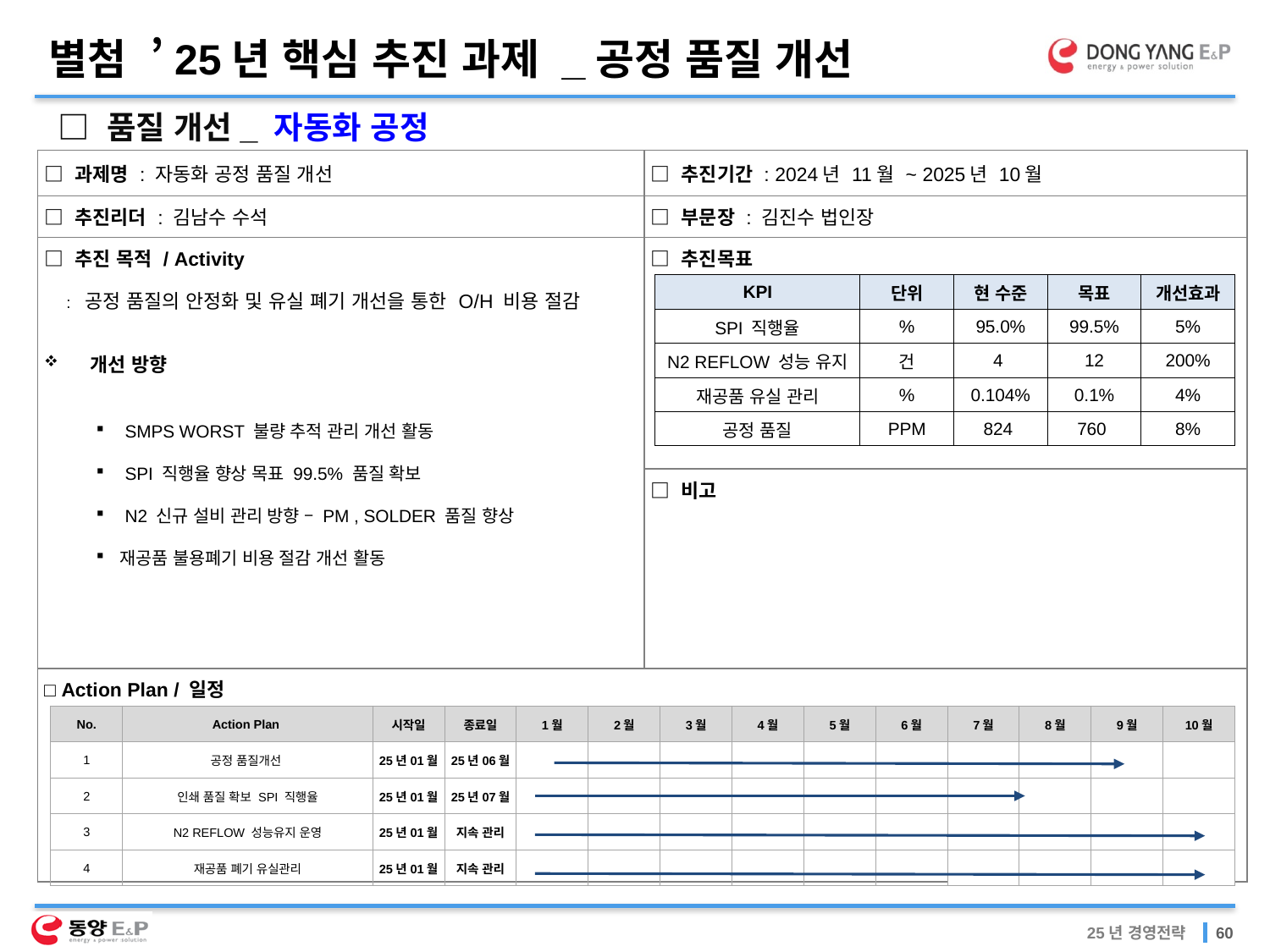

별첨  ’25년 핵심 추진 과제 _공정 품질 개선
□ 품질 개선_ 자동화 공정
| □ 과제명 : 자동화 공정 품질 개선 | □ 추진기간 : 2024년 11월 ~ 2025년 10월 |
| --- | --- |
| □ 추진리더 : 김남수 수석 | □ 부문장 : 김진수 법인장 |
| □ 추진 목적 / Activity : 공정 품질의 안정화 및 유실 폐기 개선을 통한 O/H 비용 절감 개선 방향 | □ 추진목표 |
|  | □ 비고 |
| □ Action Plan / 일정 |  |
| KPI | 단위 | 현 수준 | 목표 | 개선효과 |
| --- | --- | --- | --- | --- |
| SPI 직행율 | % | 95.0% | 99.5% | 5% |
| N2 REFLOW 성능 유지 | 건 | 4 | 12 | 200% |
| 재공품 유실 관리 | % | 0.104% | 0.1% | 4% |
| 공정 품질 | PPM | 824 | 760 | 8% |
 SMPS WORST 불량 추적 관리 개선 활동
 SPI 직행율 향상 목표 99.5% 품질 확보
 N2 신규 설비 관리 방향 – PM , SOLDER 품질 향상
재공품 불용폐기 비용 절감 개선 활동
| No. | Action Plan | 시작일 | 종료일 | 1월 | 2월 | 3월 | 4월 | 5월 | 6월 | 7월 | 8월 | 9월 | 10월 |
| --- | --- | --- | --- | --- | --- | --- | --- | --- | --- | --- | --- | --- | --- |
| 1 | 공정 품질개선 | 25년01월 | 25년06월 |  |  |  |  |  |  |  |  |  |  |
| 2 | 인쇄 품질 확보 SPI 직행율 | 25년01월 | 25년07월 |  |  |  |  |  |  |  |  |  |  |
| 3 | N2 REFLOW 성능유지 운영 | 25년01월 | 지속 관리 |  |  |  |  |  |  |  |  |  |  |
| 4 | 재공품 폐기 유실관리 | 25년01월 | 지속 관리 |  |  |  |  |  |  |  |  |  |  |